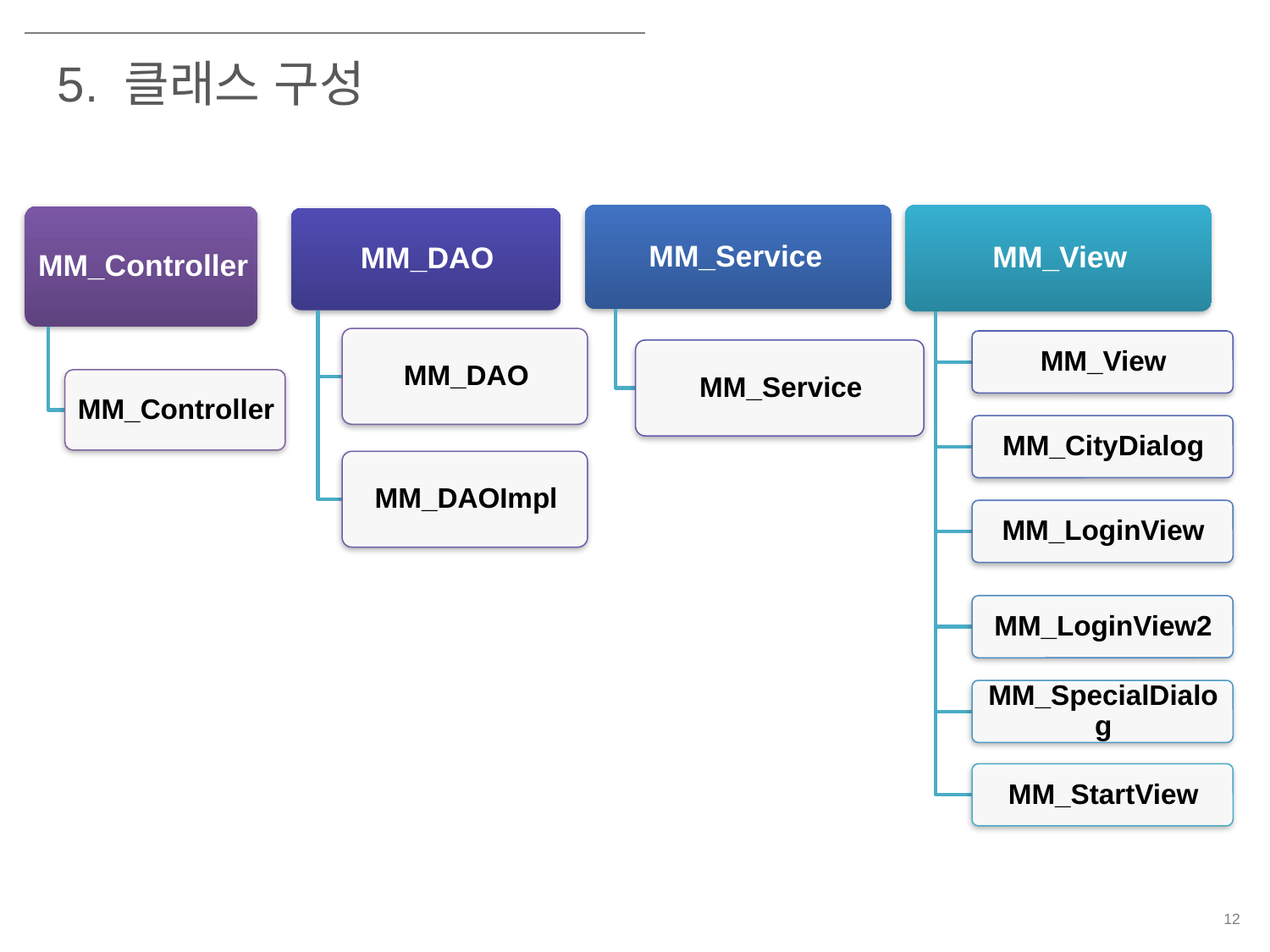

5. 클래스 구성
MM_Controller
MM_Controller
MM_DAO
MM_DAO
MM_DAOImpl
MM_Service
MM_Service
MM_View
MM_View
MM_CityDialog
MM_LoginView
MM_LoginView2
MM_SpecialDialog
MM_StartView